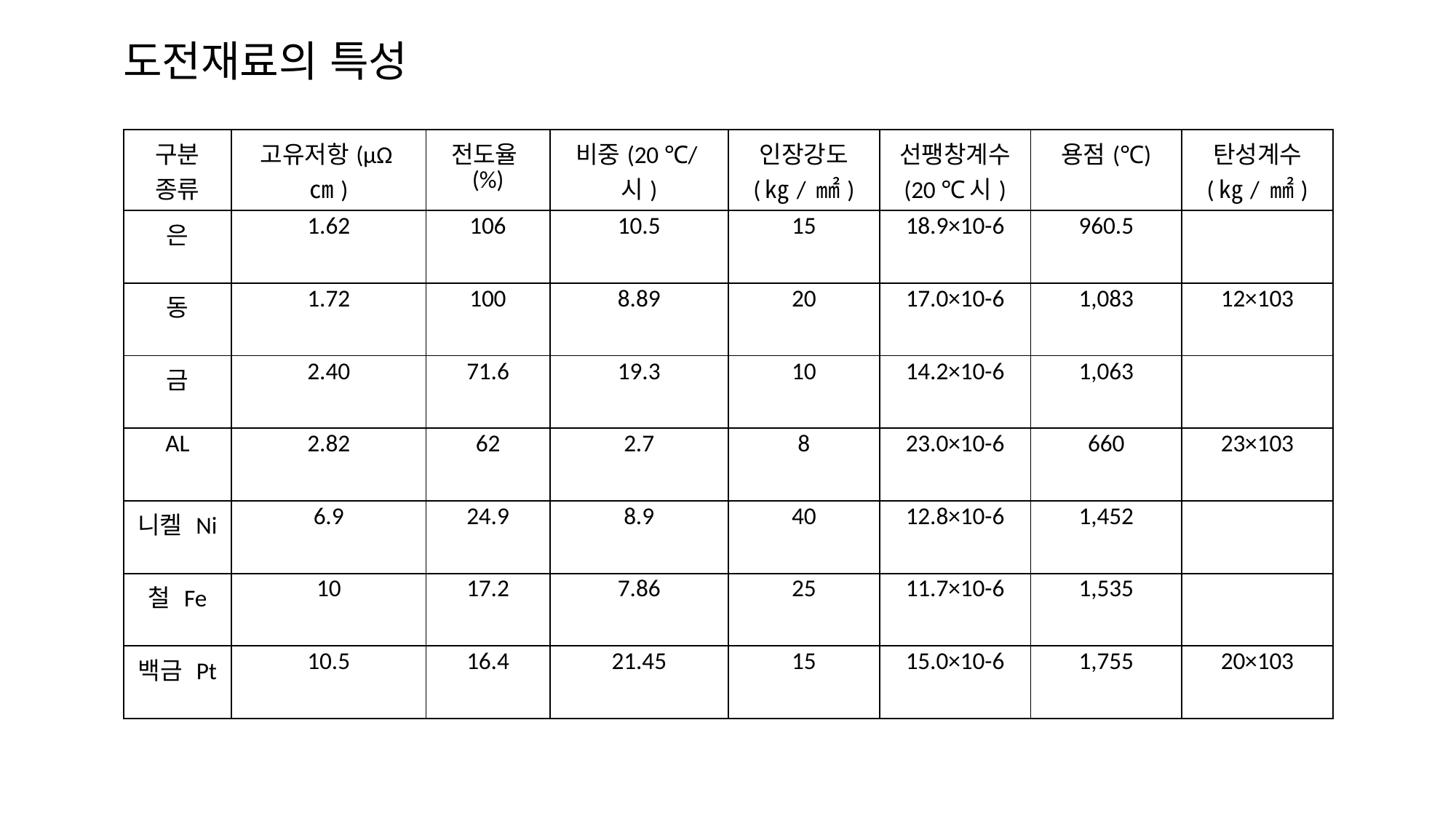

# 도전재료의 특성
| 구분 종류 | 고유저항(μΩ㎝) | 전도율(%) | 비중(20 ℃/시) | 인장강도 (㎏/ ㎟) | 선팽창계수 (20 ℃시) | 용점(℃) | 탄성계수 (㎏/ ㎟) |
| --- | --- | --- | --- | --- | --- | --- | --- |
| 은 | 1.62 | 106 | 10.5 | 15 | 18.9×10-6 | 960.5 |  |
| 동 | 1.72 | 100 | 8.89 | 20 | 17.0×10-6 | 1,083 | 12×103 |
| 금 | 2.40 | 71.6 | 19.3 | 10 | 14.2×10-6 | 1,063 |  |
| AL | 2.82 | 62 | 2.7 | 8 | 23.0×10-6 | 660 | 23×103 |
| 니켈 Ni | 6.9 | 24.9 | 8.9 | 40 | 12.8×10-6 | 1,452 |  |
| 철 Fe | 10 | 17.2 | 7.86 | 25 | 11.7×10-6 | 1,535 |  |
| 백금 Pt | 10.5 | 16.4 | 21.45 | 15 | 15.0×10-6 | 1,755 | 20×103 |